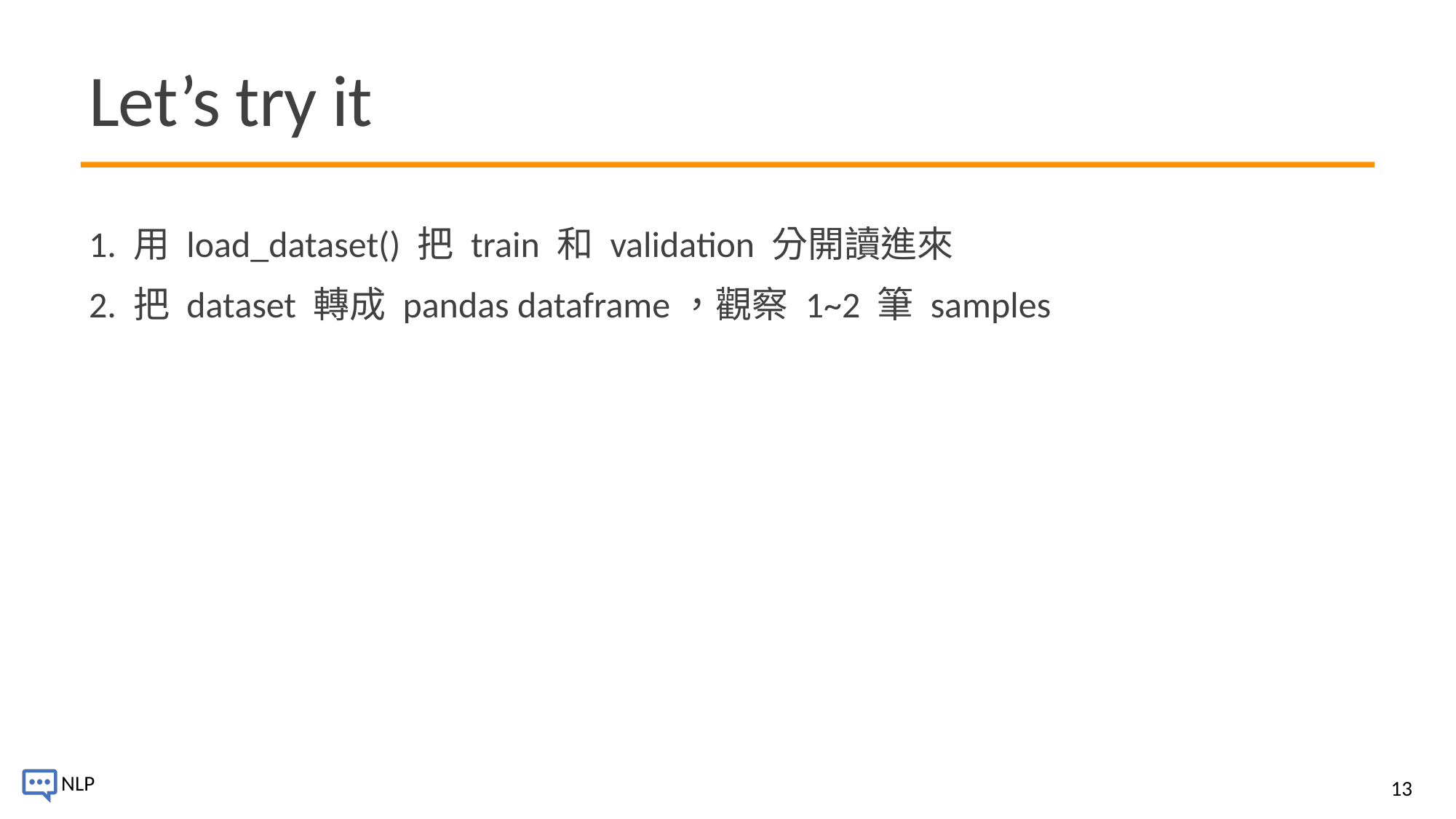

# Let’s try it
1. 用 load_dataset() 把 train 和 validation 分開讀進來
2. 把 dataset 轉成 pandas dataframe，觀察 1~2 筆 samples
13